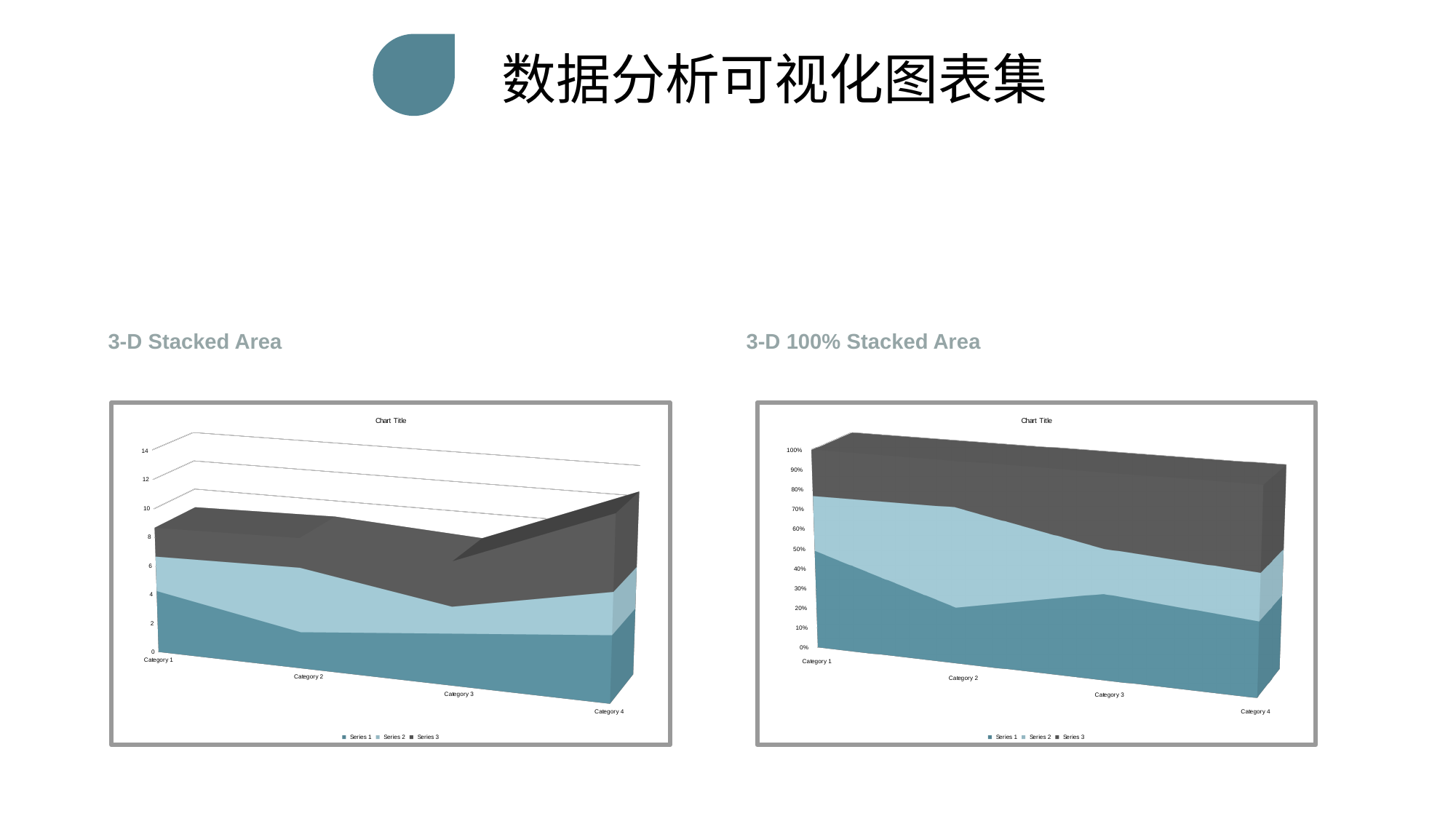

数据分析可视化图表集
3-D Stacked Area
3-D 100% Stacked Area

[unsupported chart]

[unsupported chart]